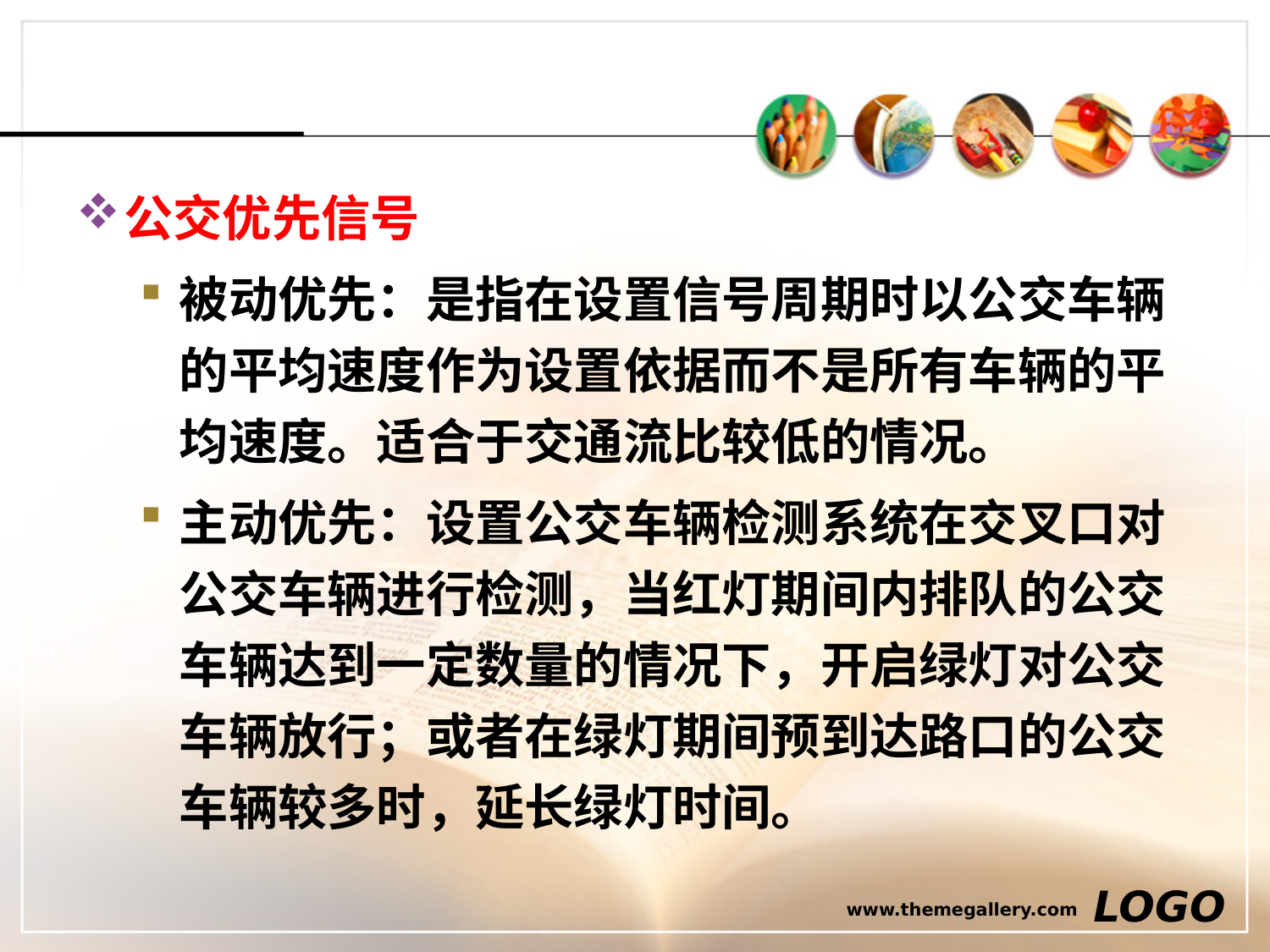

#
公交优先信号
被动优先：是指在设置信号周期时以公交车辆的平均速度作为设置依据而不是所有车辆的平均速度。适合于交通流比较低的情况。
主动优先：设置公交车辆检测系统在交叉口对公交车辆进行检测，当红灯期间内排队的公交车辆达到一定数量的情况下，开启绿灯对公交车辆放行；或者在绿灯期间预到达路口的公交车辆较多时，延长绿灯时间。
LOGO
www.themegallery.com